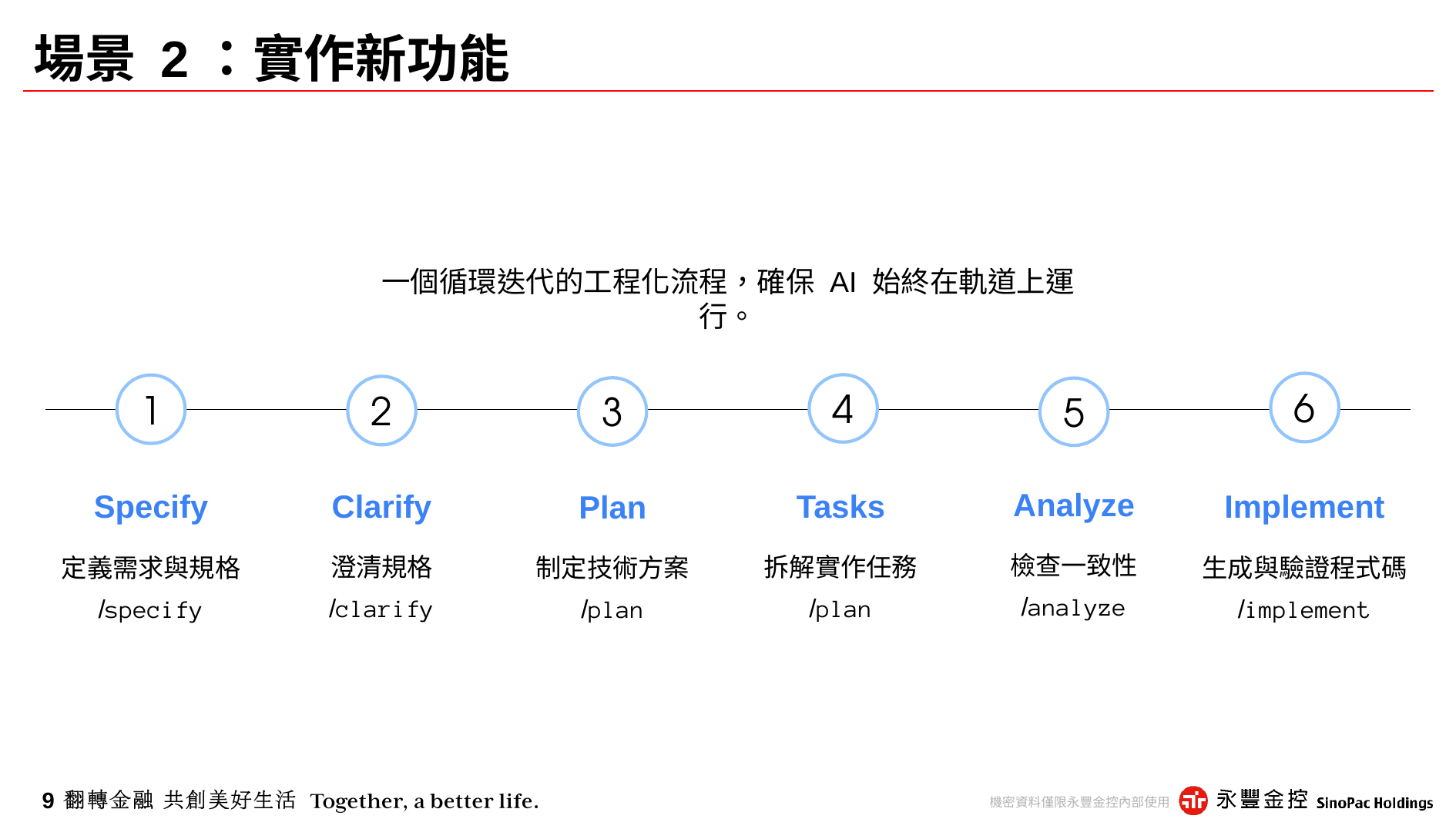

# 場景 2：實作新功能
一個循環迭代的工程化流程，確保 AI 始終在軌道上運行。
6
4
1
2
3
5
Analyze

檢查一致性
/analyze
Clarify

澄清規格
/clarify
Tasks

拆解實作任務
/plan
Specify

定義需求與規格
/specify
Implement

生成與驗證程式碼
/implement
Plan

制定技術方案
/plan